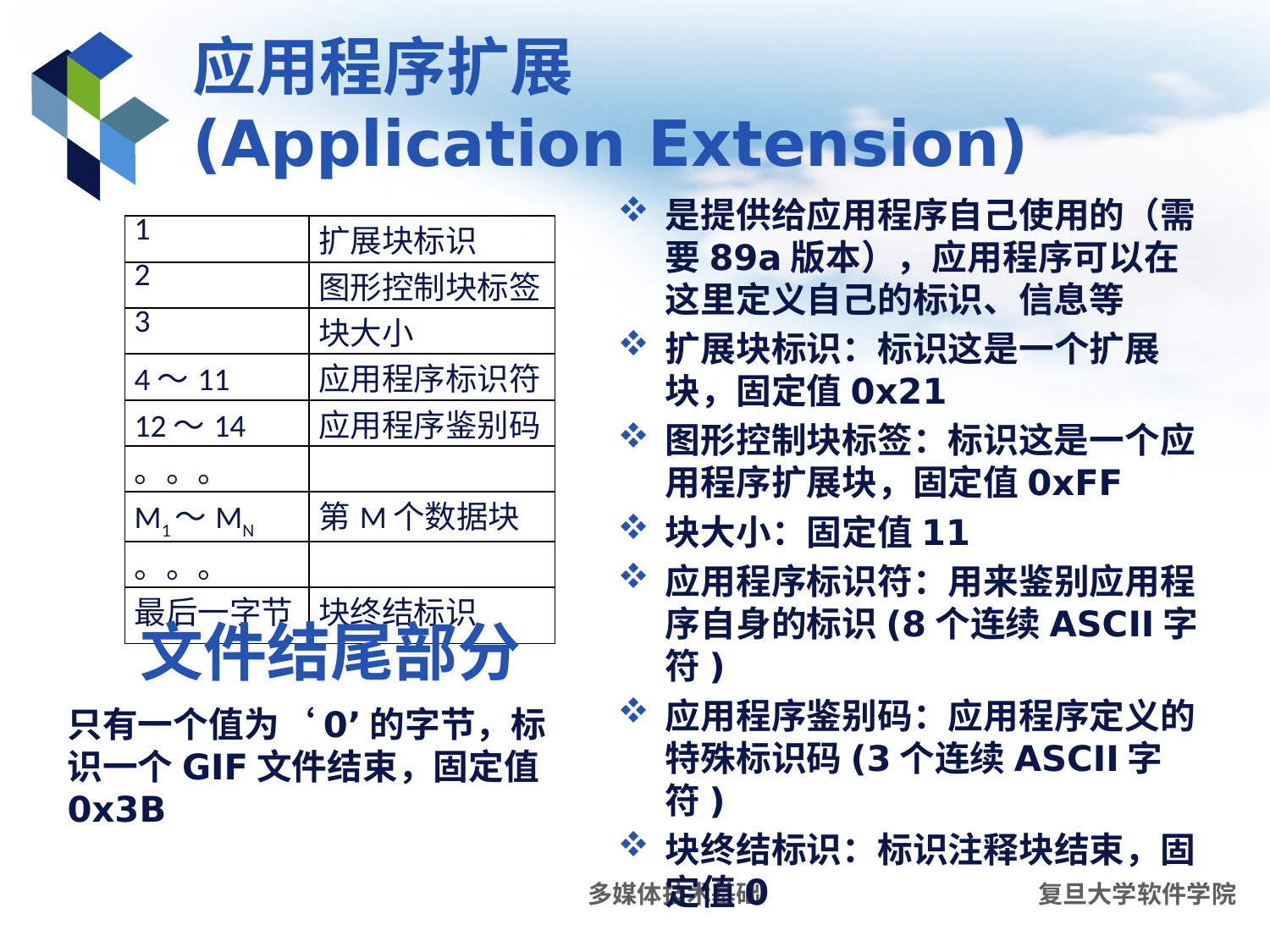

# 应用程序扩展 (Application Extension)
是提供给应用程序自己使用的（需要89a版本），应用程序可以在这里定义自己的标识、信息等
扩展块标识：标识这是一个扩展块，固定值0x21
图形控制块标签：标识这是一个应用程序扩展块，固定值0xFF
块大小：固定值11
应用程序标识符：用来鉴别应用程序自身的标识(8个连续ASCII字符)
应用程序鉴别码：应用程序定义的特殊标识码(3个连续ASCII字符)
块终结标识：标识注释块结束，固定值0
| 1 | 扩展块标识 |
| --- | --- |
| 2 | 图形控制块标签 |
| 3 | 块大小 |
| 4～11 | 应用程序标识符 |
| 12～14 | 应用程序鉴别码 |
| 。。。 |  |
| M1～MN | 第M个数据块 |
| 。。。 |  |
| 最后一字节 | 块终结标识 |
文件结尾部分
只有一个值为‘0’的字节，标识一个GIF文件结束，固定值0x3B
多媒体技术基础